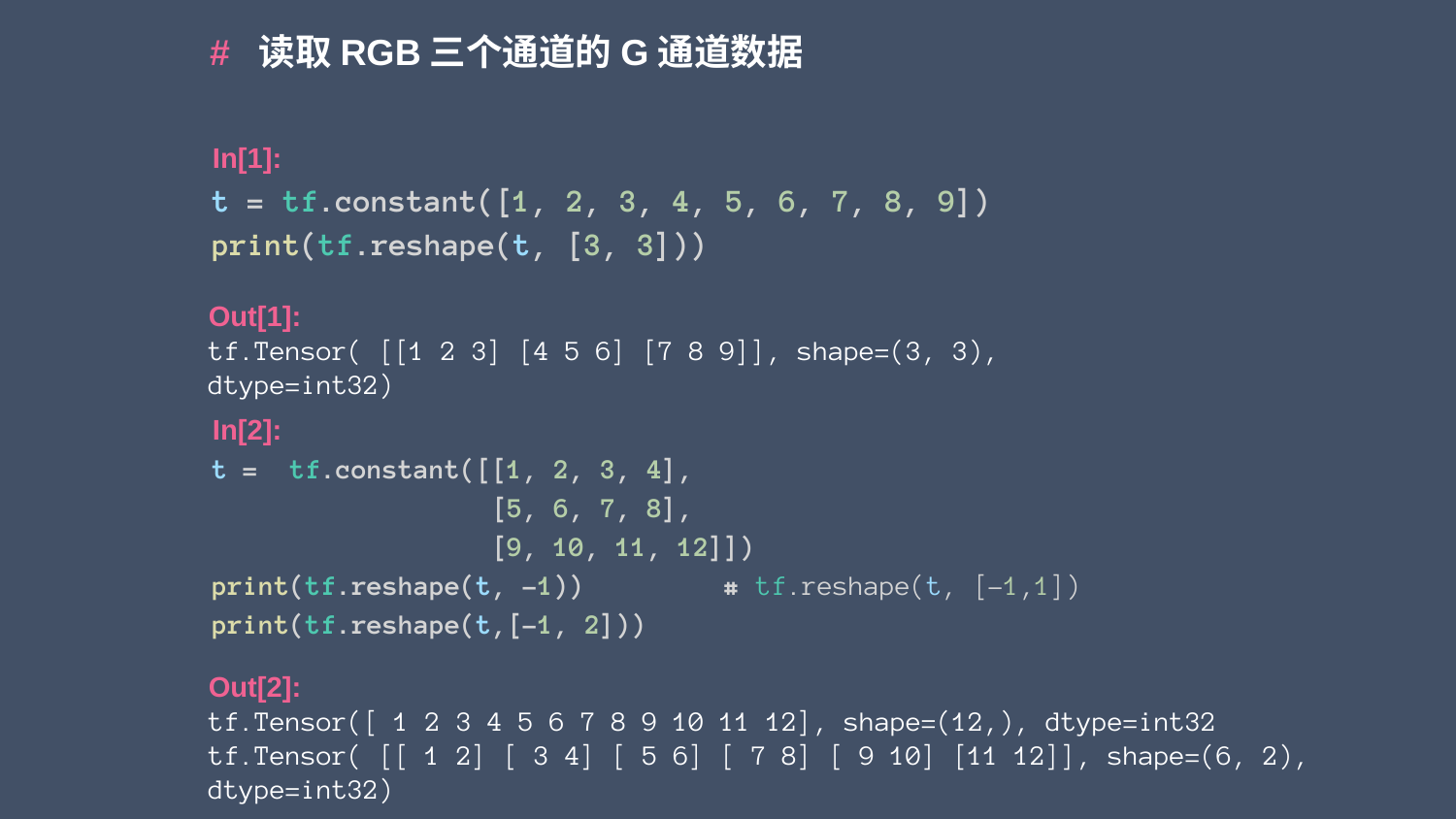

#  读取RGB三个通道的G通道数据
In[1]:
t = tf.constant([1, 2, 3, 4, 5, 6, 7, 8, 9])
print(tf.reshape(t, [3, 3]))

Out[1]:
tf.Tensor( [[1 2 3] [4 5 6] [7 8 9]], shape=(3, 3), dtype=int32)
In[2]:
t =  tf.constant([[1, 2, 3, 4],
                  [5, 6, 7, 8],
                  [9, 10, 11, 12]])
print(tf.reshape(t, -1))         # tf.reshape(t, [-1,1])
print(tf.reshape(t,[-1, 2]))

Out[2]:
tf.Tensor([ 1 2 3 4 5 6 7 8 9 10 11 12], shape=(12,), dtype=int32
tf.Tensor( [[ 1 2] [ 3 4] [ 5 6] [ 7 8] [ 9 10] [11 12]], shape=(6, 2), dtype=int32)